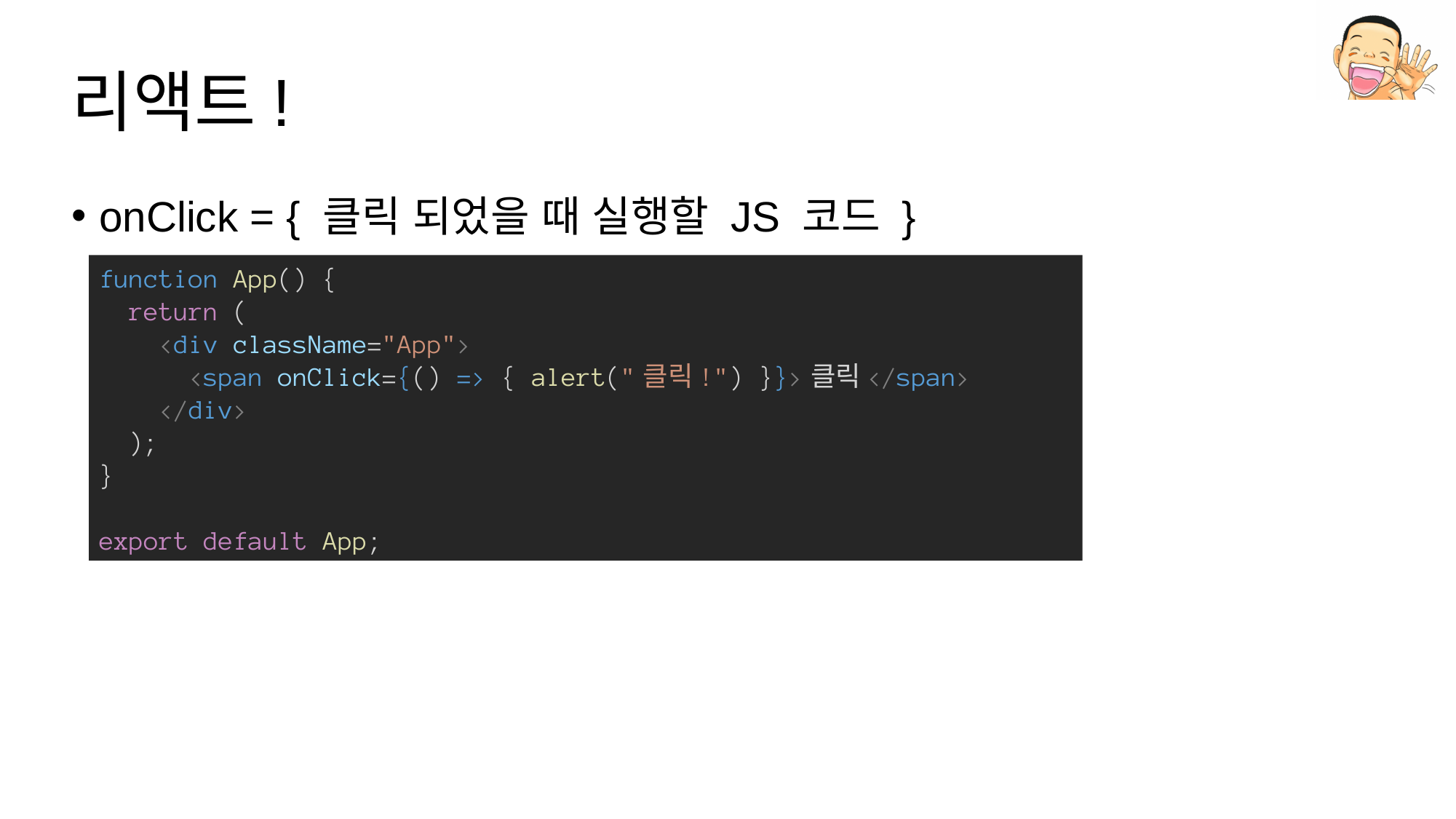

# 리액트!
onClick = { 클릭 되었을 때 실행할 JS 코드 }
function App() {
  return (
    <div className="App">
      <span onClick={() => { alert("클릭!") }}>클릭</span>
    </div>
  );
}
export default App;